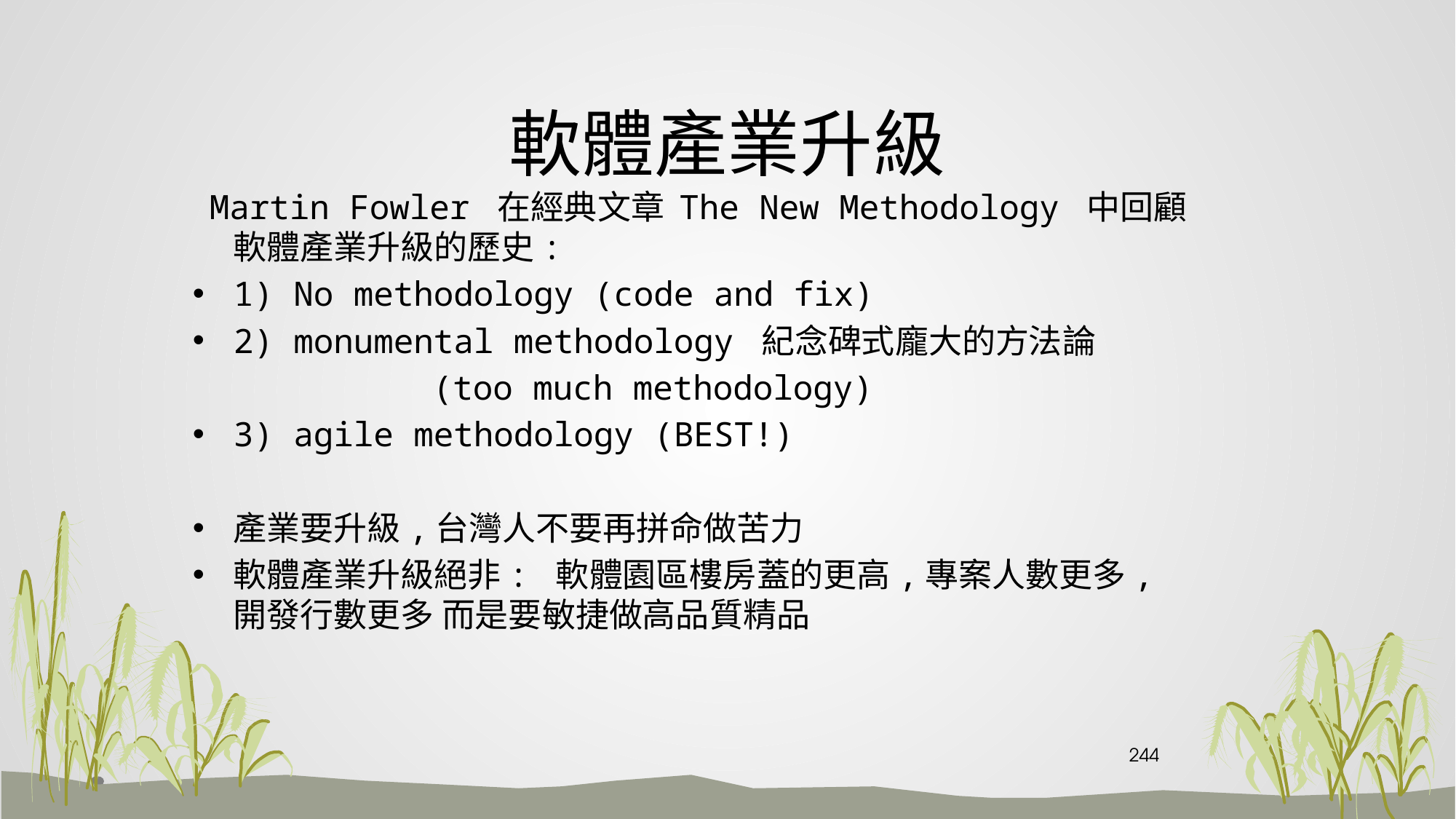

# 軟體產業升級
  Martin Fowler 在經典文章 The New Methodology 中回顧軟體產業升級的歷史:
1) No methodology (code and fix)
2) monumental methodology 紀念碑式龐大的方法論
            (too much methodology)
3) agile methodology (BEST!)

產業要升級,台灣人不要再拼命做苦力
軟體產業升級絕非: 軟體園區樓房蓋的更高,專案人數更多,開發行數更多 而是要敏捷做高品質精品

244